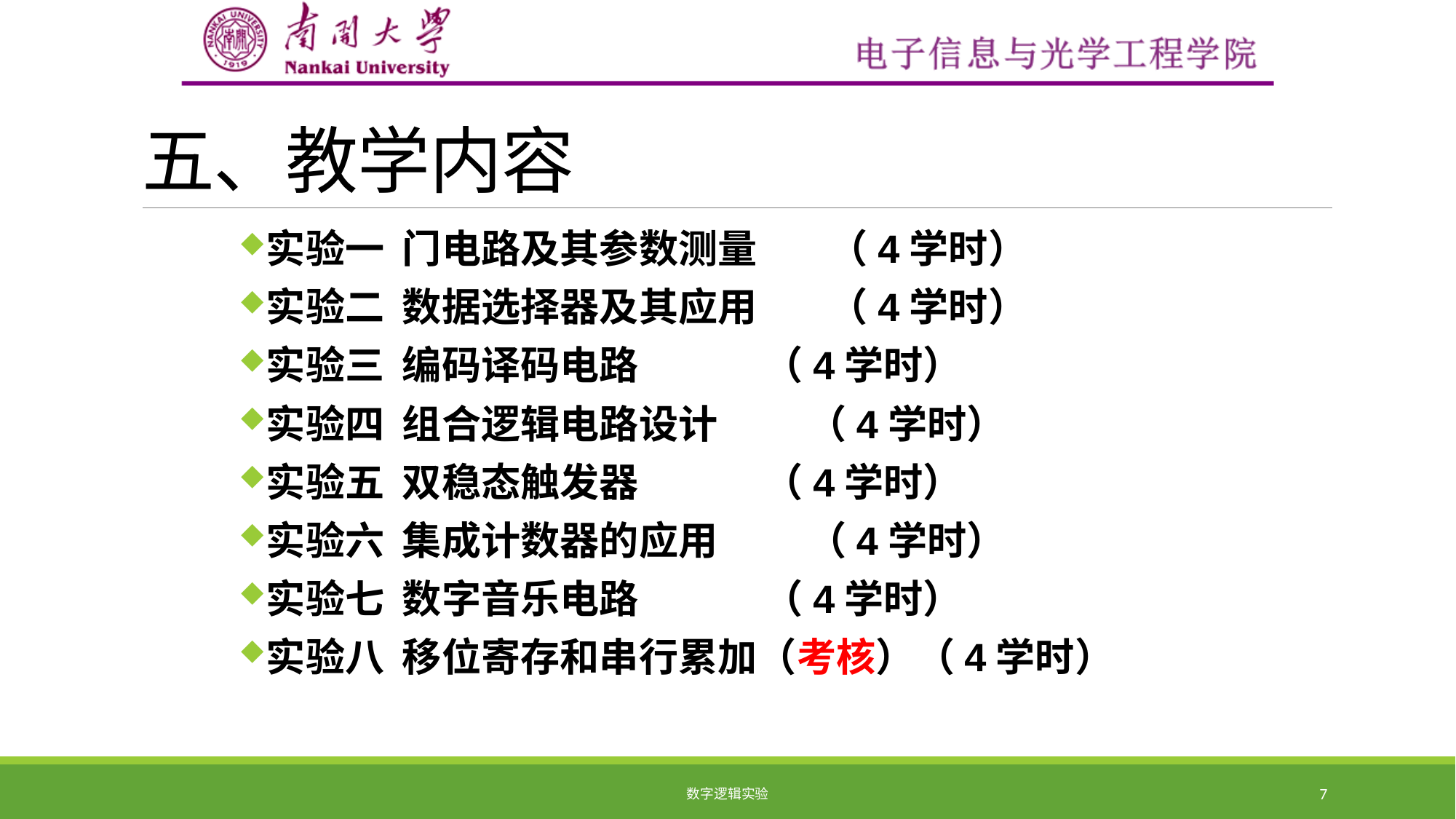

# 五、教学内容
实验一  门电路及其参数测量        （4学时）
实验二  数据选择器及其应用        （4学时）
实验三  编码译码电路              （4学时）
实验四  组合逻辑电路设计          （4学时）
实验五  双稳态触发器              （4学时）
实验六  集成计数器的应用          （4学时）
实验七  数字音乐电路              （4学时）
实验八  移位寄存和串行累加（考核）（4学时）
数字逻辑实验
7